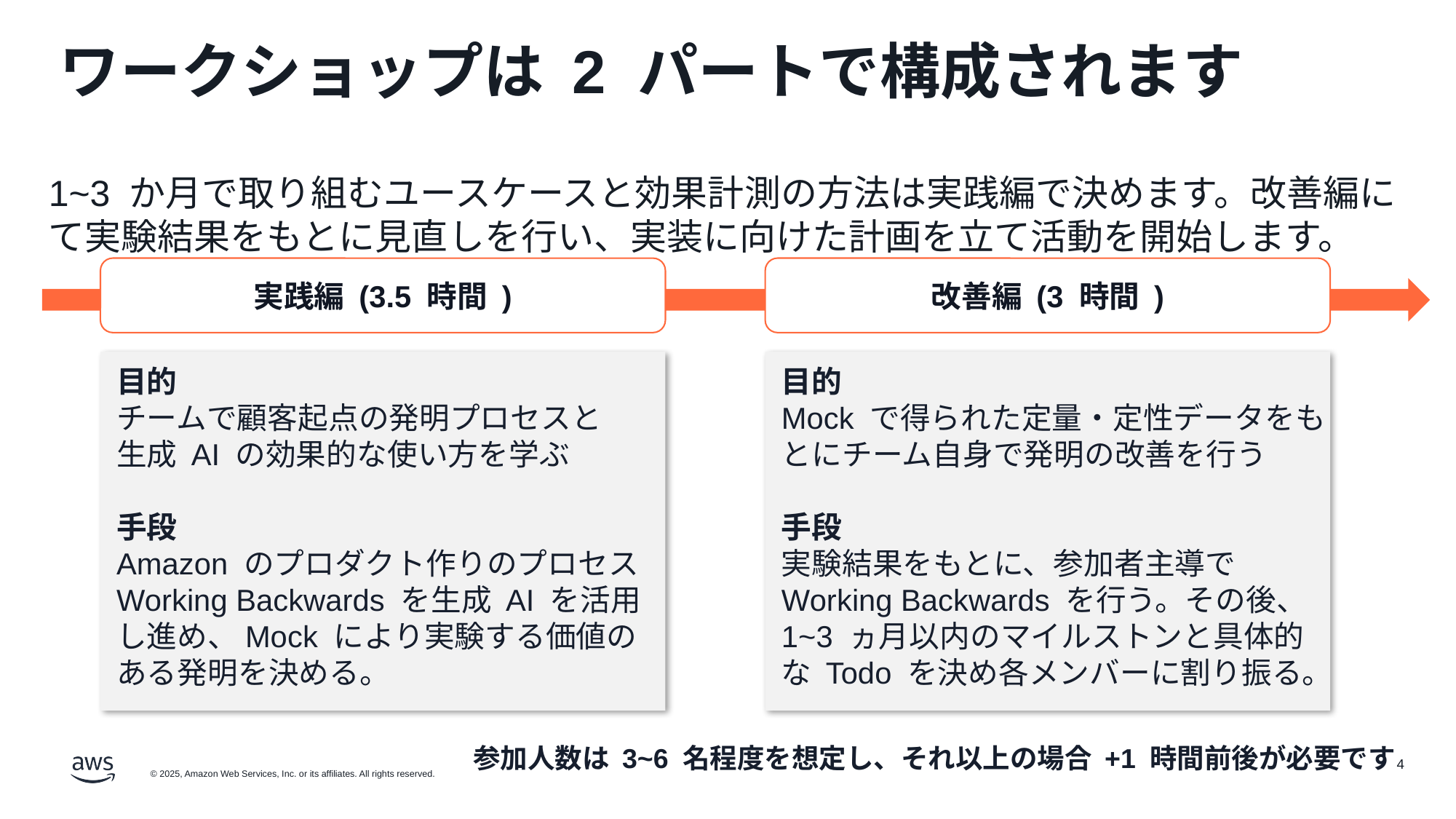

# ワークショップは 2 パートで構成されます
1~3 か月で取り組むユースケースと効果計測の方法は実践編で決めます。改善編にて実験結果をもとに見直しを行い、実装に向けた計画を立て活動を開始します。
実践編 (3.5 時間 )
改善編 (3 時間 )

目的
チームで顧客起点の発明プロセスと
生成 AI の効果的な使い方を学ぶ

手段
Amazon のプロダクト作りのプロセス Working Backwards を生成 AI を活用し進め、Mock により実験する価値のある発明を決める。
目的
Mock で得られた定量・定性データをもとにチーム自身で発明の改善を行う

手段
実験結果をもとに、参加者主導で Working Backwards を行う。その後、 1~3 ヵ月以内のマイルストンと具体的な Todo を決め各メンバーに割り振る。
参加人数は 3~6 名程度を想定し、それ以上の場合 +1 時間前後が必要です
4